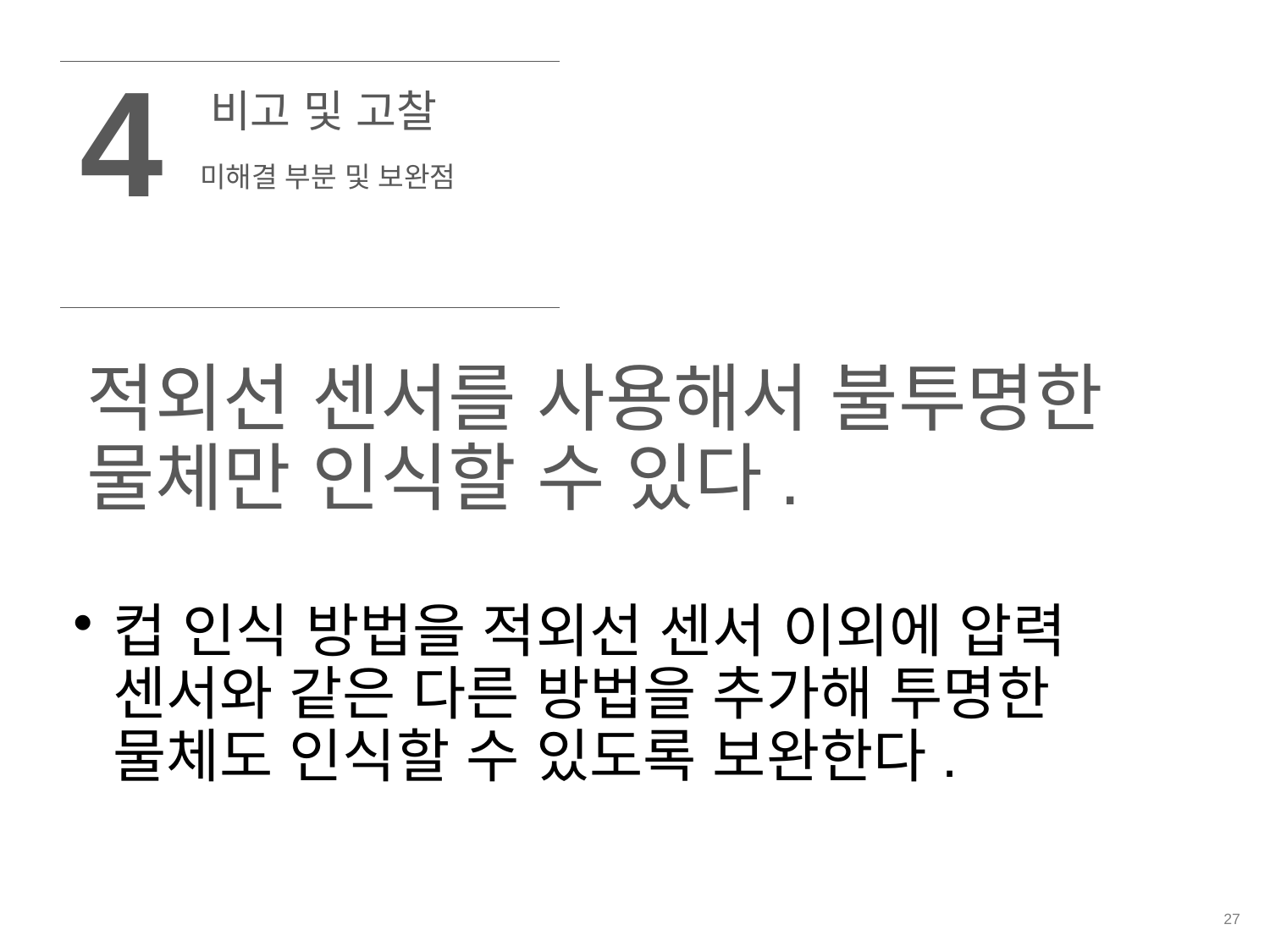

| 4 | 비고 및 고찰 |
| --- | --- |
|  | 미해결 부분 및 보완점 |
적외선 센서를 사용해서 불투명한 물체만 인식할 수 있다.
컵 인식 방법을 적외선 센서 이외에 압력 센서와 같은 다른 방법을 추가해 투명한 물체도 인식할 수 있도록 보완한다.